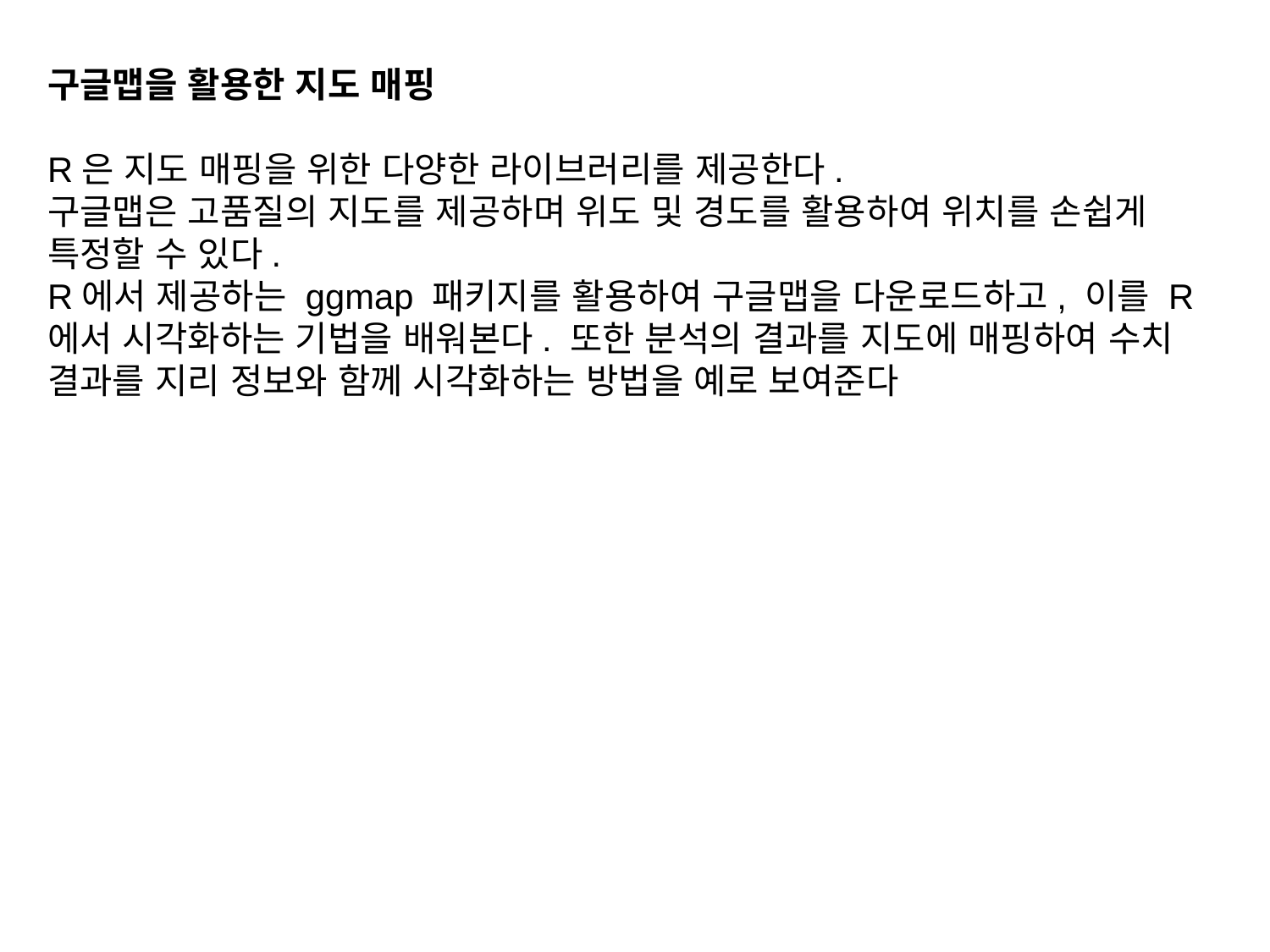

구글맵을 활용한 지도 매핑
R은 지도 매핑을 위한 다양한 라이브러리를 제공한다.
구글맵은 고품질의 지도를 제공하며 위도 및 경도를 활용하여 위치를 손쉽게 특정할 수 있다.
R에서 제공하는 ggmap 패키지를 활용하여 구글맵을 다운로드하고, 이를 R에서 시각화하는 기법을 배워본다. 또한 분석의 결과를 지도에 매핑하여 수치 결과를 지리 정보와 함께 시각화하는 방법을 예로 보여준다